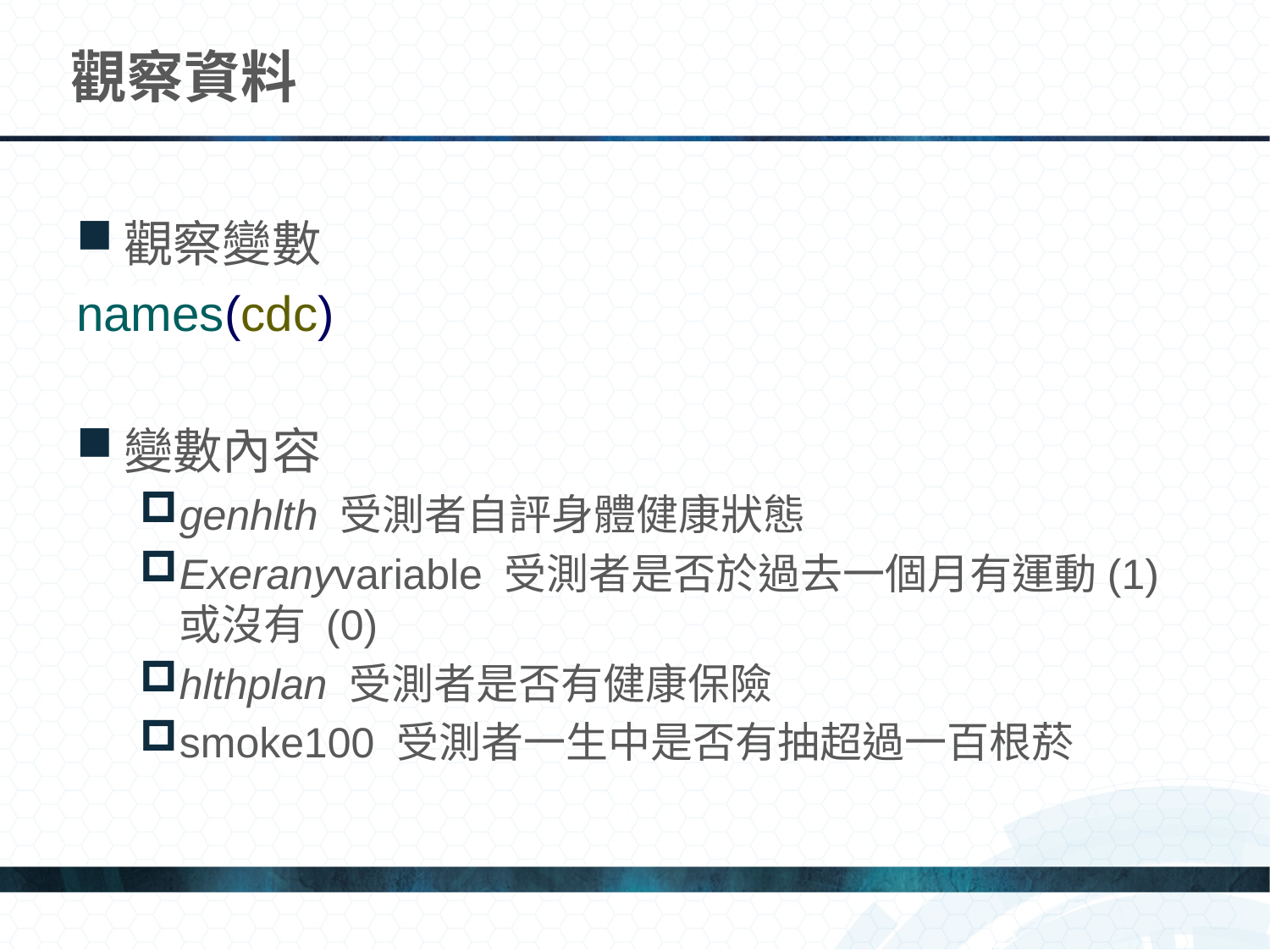

# 觀察資料
觀察變數
names(cdc)

變數內容
genhlth 受測者自評身體健康狀態
Exeranyvariable 受測者是否於過去一個月有運動(1) 或沒有 (0)
hlthplan 受測者是否有健康保險
smoke100 受測者一生中是否有抽超過一百根菸